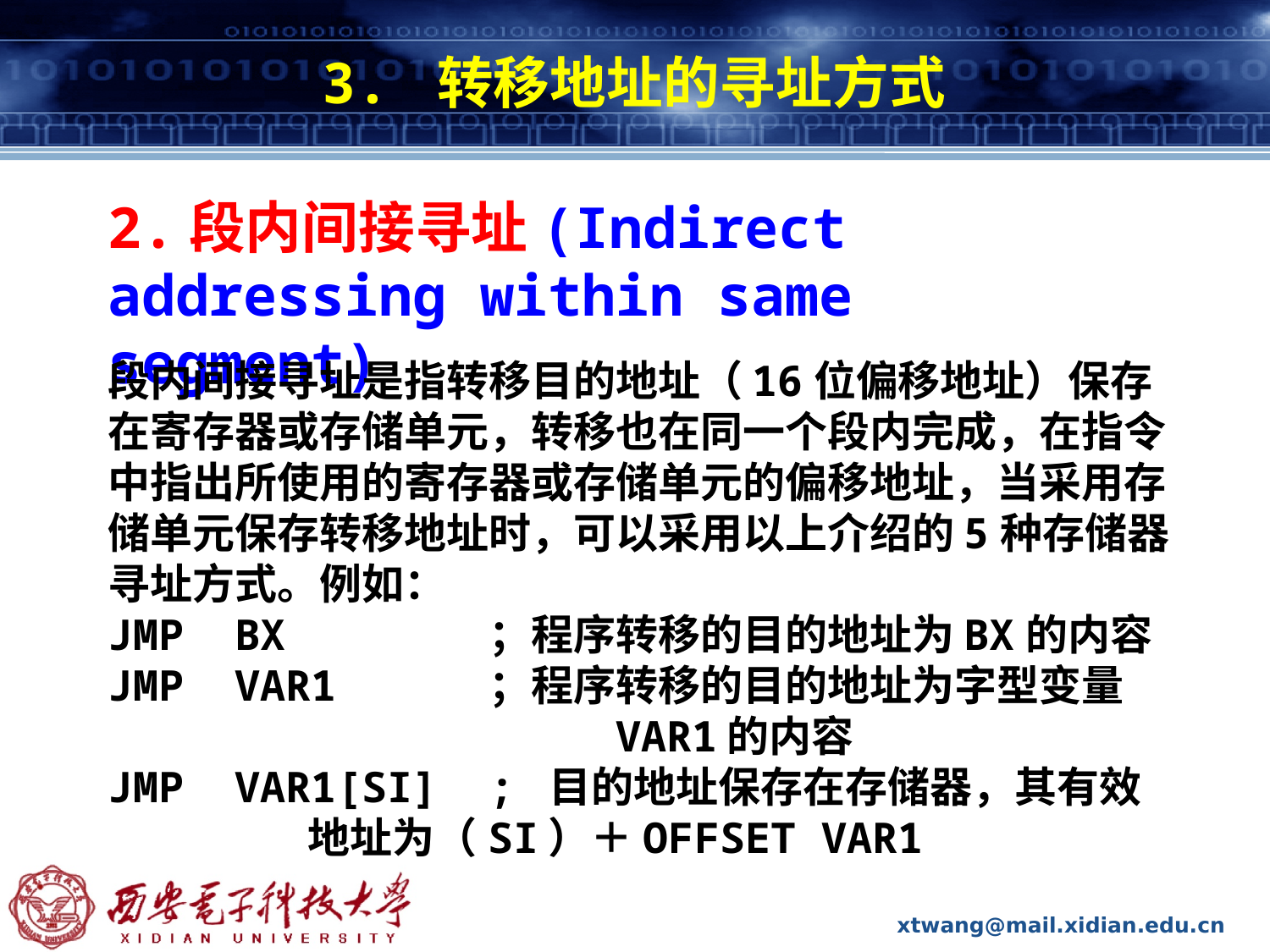

# 3. 转移地址的寻址方式
2.段内间接寻址(Indirect addressing within same segment)

段内间接寻址是指转移目的地址（16位偏移地址）保存在寄存器或存储单元，转移也在同一个段内完成，在指令中指出所使用的寄存器或存储单元的偏移地址，当采用存储单元保存转移地址时，可以采用以上介绍的5种存储器寻址方式。例如：
JMP  BX		；程序转移的目的地址为BX的内容
JMP  VAR1		；程序转移的目的地址为字型变量
                    VAR1的内容
JMP  VAR1[SI]	; 目的地址保存在存储器，其有效
                    地址为（SI）＋OFFSET VAR1